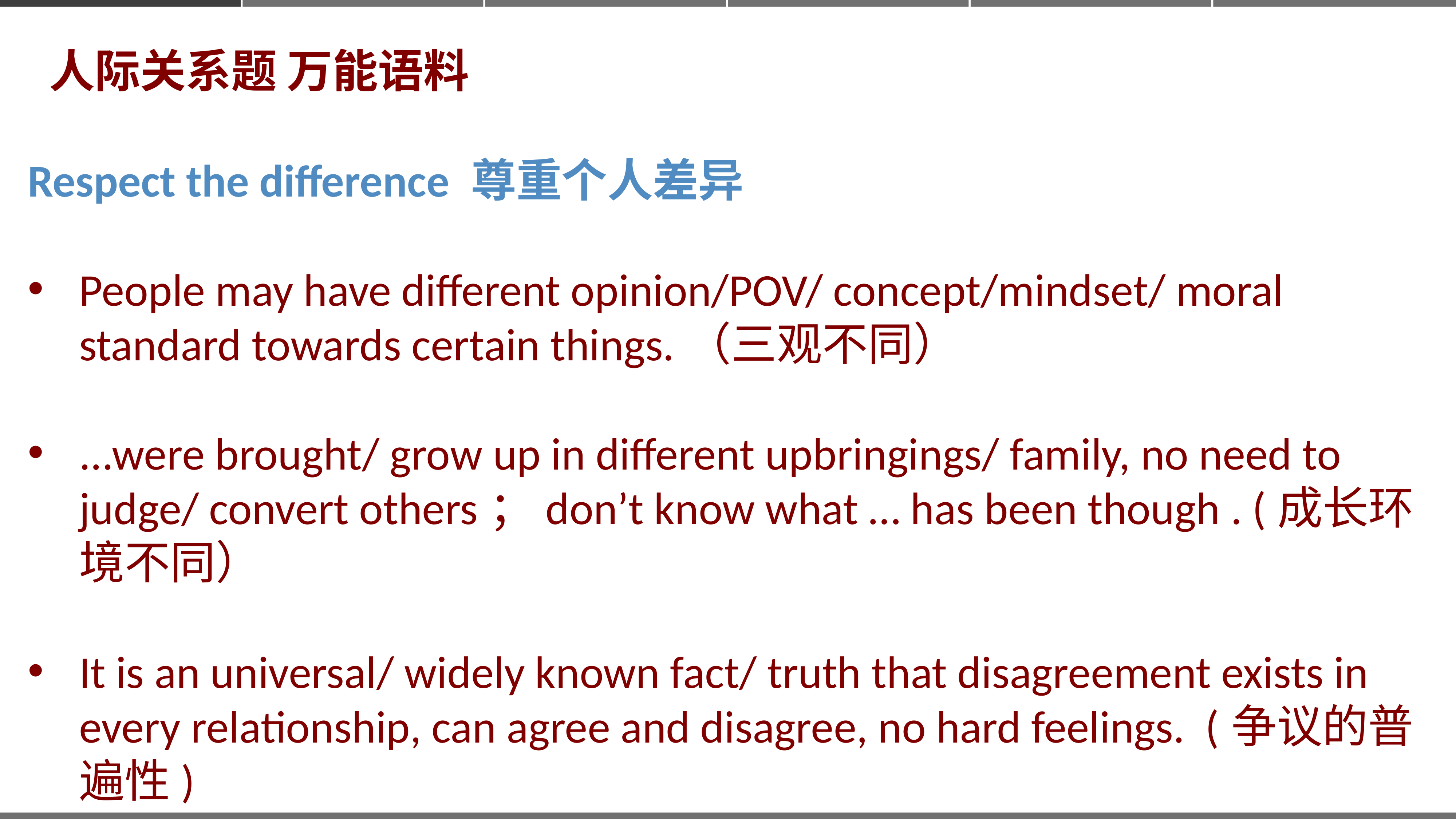

人际关系题 万能语料

Respect the difference 尊重个人差异

People may have different opinion/POV/ concept/mindset/ moral standard towards certain things.（三观不同）

...were brought/ grow up in different upbringings/ family, no need to judge/ convert others；don’t know what … has been though . (成长环境不同）

It is an universal/ widely known fact/ truth that disagreement exists in every relationship, can agree and disagree, no hard feelings.  (争议的普遍性)